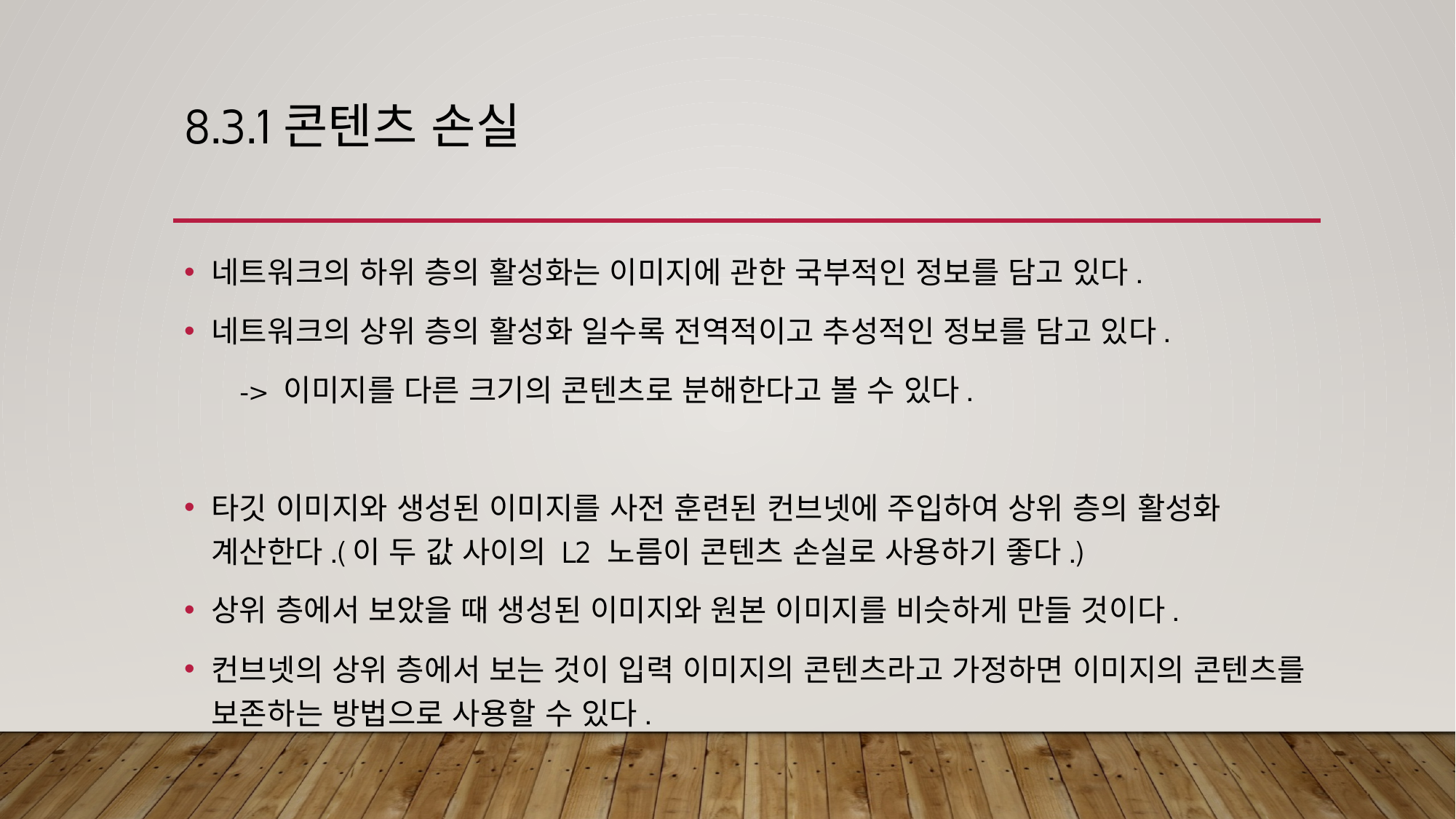

# 8.3.1콘텐츠 손실
네트워크의 하위 층의 활성화는 이미지에 관한 국부적인 정보를 담고 있다.
네트워크의 상위 층의 활성화 일수록 전역적이고 추성적인 정보를 담고 있다.
      -> 이미지를 다른 크기의 콘텐츠로 분해한다고 볼 수 있다.

타깃 이미지와 생성된 이미지를 사전 훈련된 컨브넷에 주입하여 상위 층의 활성화 계산한다.(이 두 값 사이의 L2 노름이 콘텐츠 손실로 사용하기 좋다.)
상위 층에서 보았을 때 생성된 이미지와 원본 이미지를 비슷하게 만들 것이다.
컨브넷의 상위 층에서 보는 것이 입력 이미지의 콘텐츠라고 가정하면 이미지의 콘텐츠를 보존하는 방법으로 사용할 수 있다.